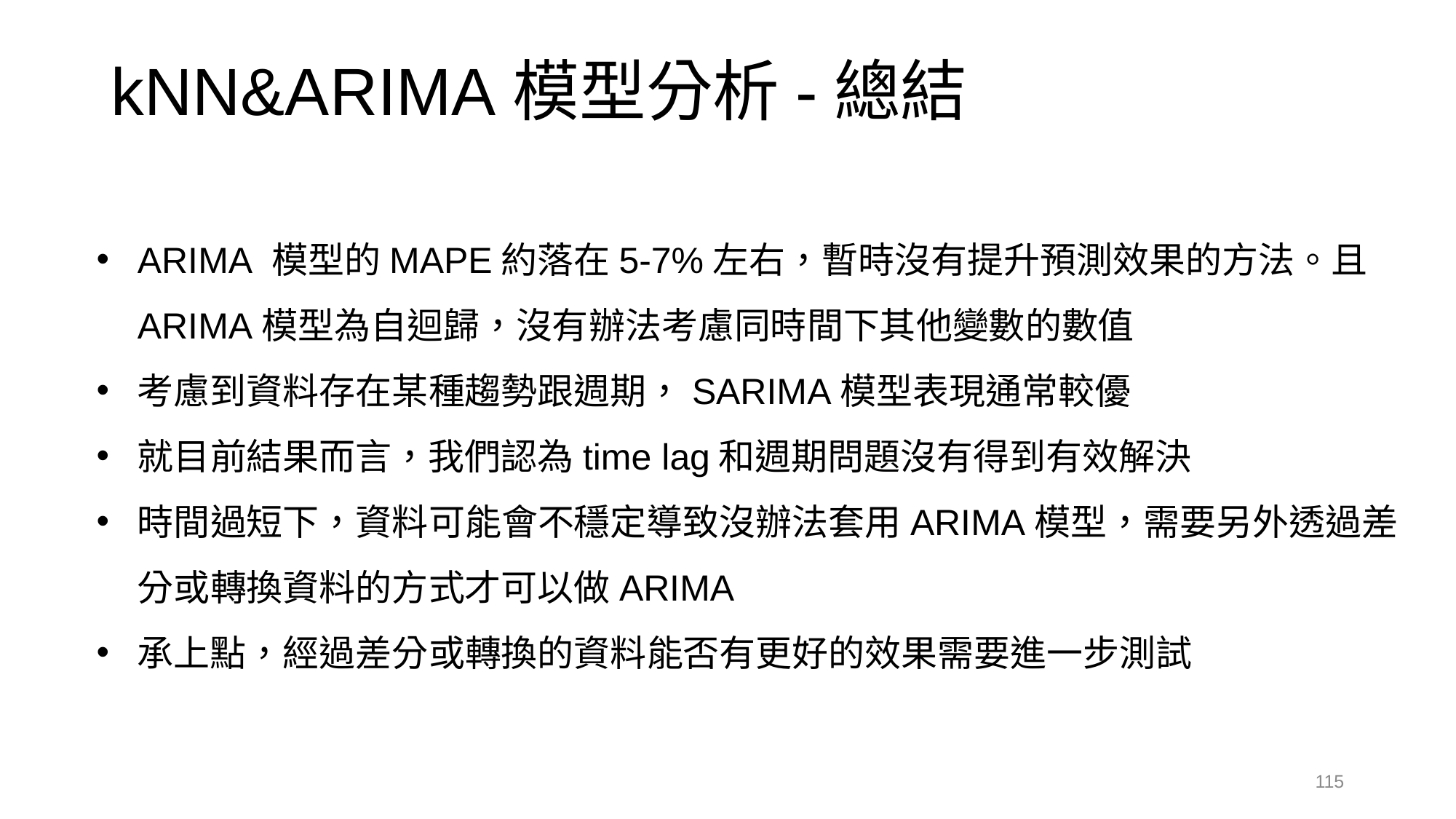

kNN&ARIMA模型分析-總結
ARIMA 模型的MAPE約落在5-7%左右，暫時沒有提升預測效果的方法。且ARIMA模型為自迴歸，沒有辦法考慮同時間下其他變數的數值
考慮到資料存在某種趨勢跟週期，SARIMA模型表現通常較優
就目前結果而言，我們認為time lag和週期問題沒有得到有效解決
時間過短下，資料可能會不穩定導致沒辦法套用ARIMA模型，需要另外透過差分或轉換資料的方式才可以做ARIMA
承上點，經過差分或轉換的資料能否有更好的效果需要進一步測試

115